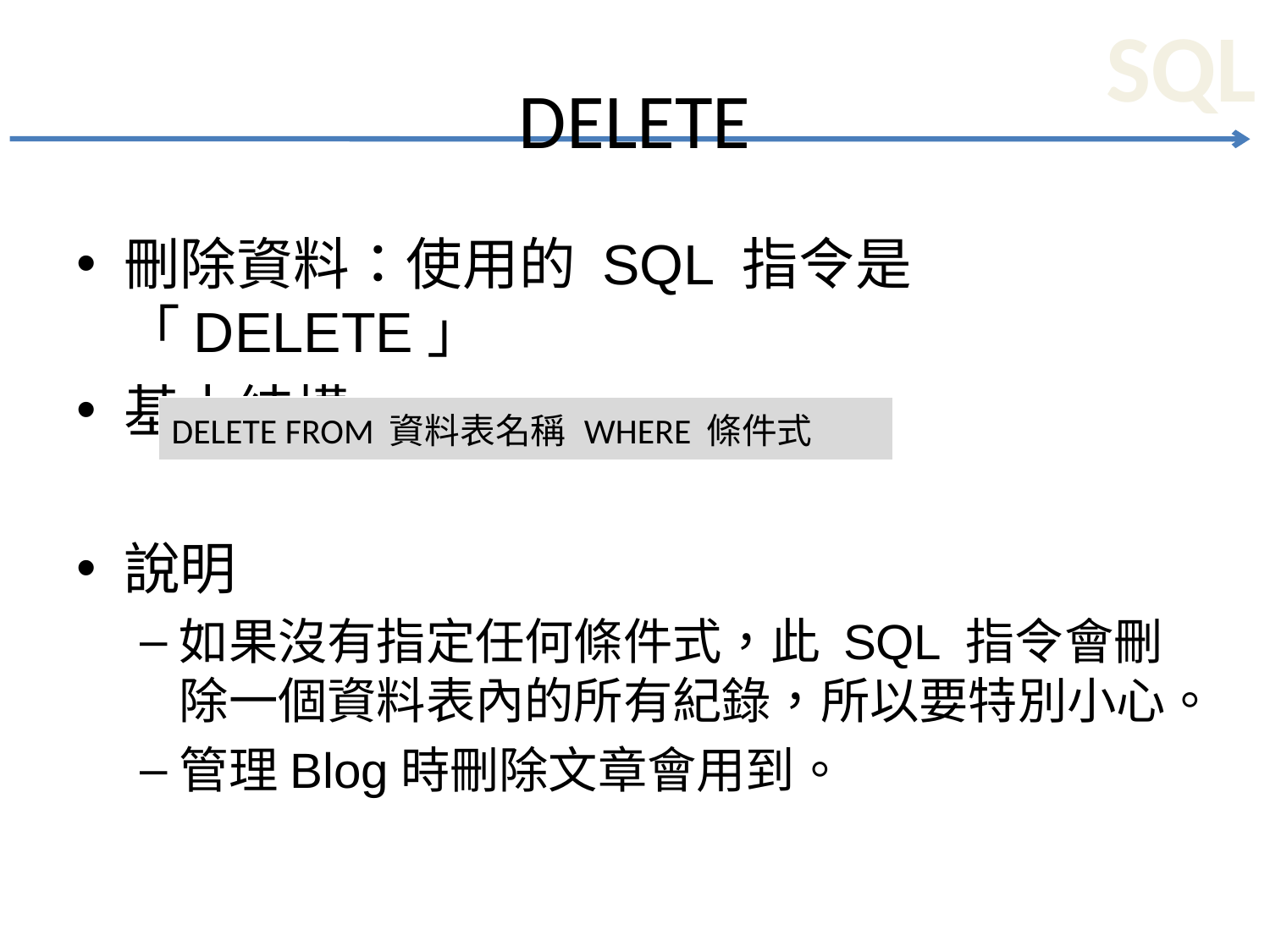

# DELETE
刪除資料：使用的 SQL 指令是「DELETE」
基本結構

說明
如果沒有指定任何條件式，此 SQL 指令會刪除一個資料表內的所有紀錄，所以要特別小心。
管理Blog時刪除文章會用到。

| DELETE FROM 資料表名稱 WHERE 條件式 |
| --- |